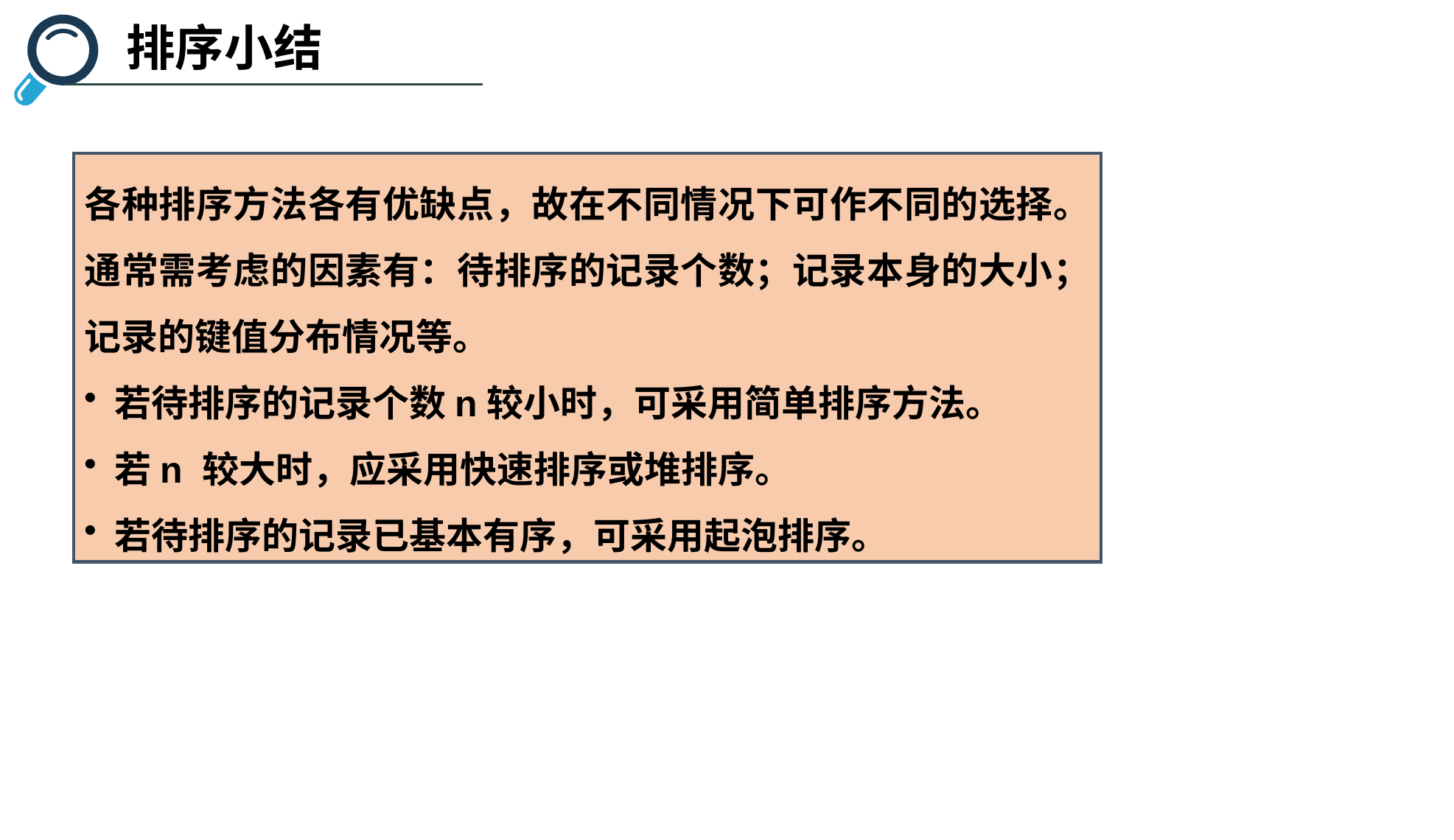

排序小结
各种排序方法各有优缺点，故在不同情况下可作不同的选择。通常需考虑的因素有：待排序的记录个数；记录本身的大小；记录的键值分布情况等。
 若待排序的记录个数n较小时，可采用简单排序方法。
 若n 较大时，应采用快速排序或堆排序。
 若待排序的记录已基本有序，可采用起泡排序。